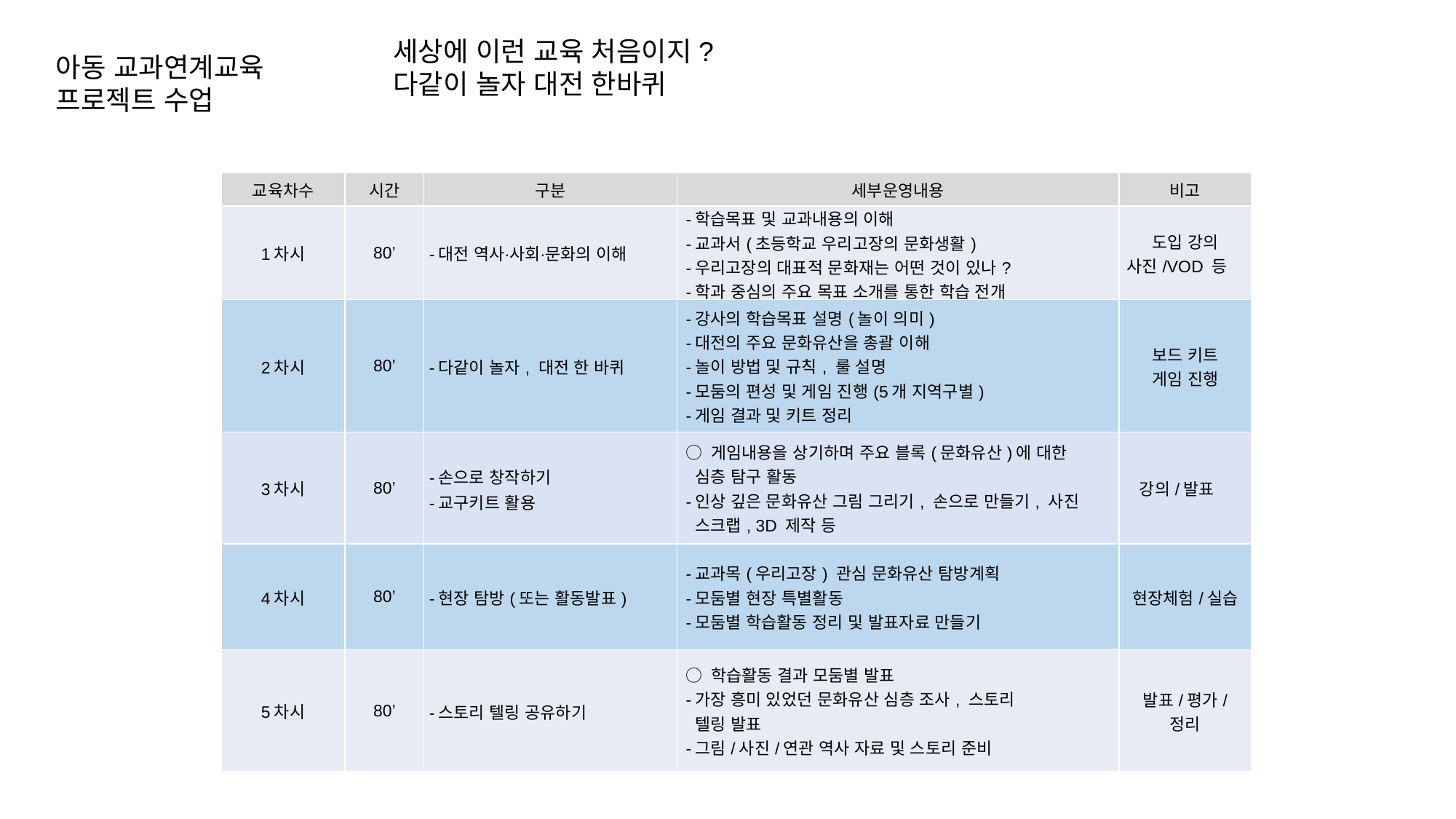

세상에 이런 교육 처음이지?
다같이 놀자 대전 한바퀴
아동 교과연계교육
프로젝트 수업
| 교육차수 | 시간 | 구분 | 세부운영내용 | 비고 |
| --- | --- | --- | --- | --- |
| 1차시 | 80’ | -대전 역사∙사회∙문화의 이해 | -학습목표 및 교과내용의 이해 -교과서(초등학교 우리고장의 문화생활) -우리고장의 대표적 문화재는 어떤 것이 있나? -학과 중심의 주요 목표 소개를 통한 학습 전개 | 도입 강의 사진/VOD 등 |
| 2차시 | 80’ | -다같이 놀자, 대전 한 바퀴 | -강사의 학습목표 설명(놀이 의미) -대전의 주요 문화유산을 총괄 이해 -놀이 방법 및 규칙, 룰 설명 -모둠의 편성 및 게임 진행(5개 지역구별) -게임 결과 및 키트 정리 | 보드 키트 게임 진행 |
| 3차시 | 80’ | -손으로 창작하기 -교구키트 활용 | ○ 게임내용을 상기하며 주요 블록(문화유산)에 대한 심층 탐구 활동 -인상 깊은 문화유산 그림 그리기, 손으로 만들기, 사진 스크랩, 3D 제작 등 | 강의/발표 |
| 4차시 | 80’ | -현장 탐방(또는 활동발표) | -교과목(우리고장) 관심 문화유산 탐방계획 -모둠별 현장 특별활동 -모둠별 학습활동 정리 및 발표자료 만들기 | 현장체험/실습 |
| 5차시 | 80’ | -스토리 텔링 공유하기 | ○ 학습활동 결과 모둠별 발표 -가장 흥미 있었던 문화유산 심층 조사, 스토리 텔링 발표 -그림/사진/연관 역사 자료 및 스토리 준비 | 발표/평가/ 정리 |